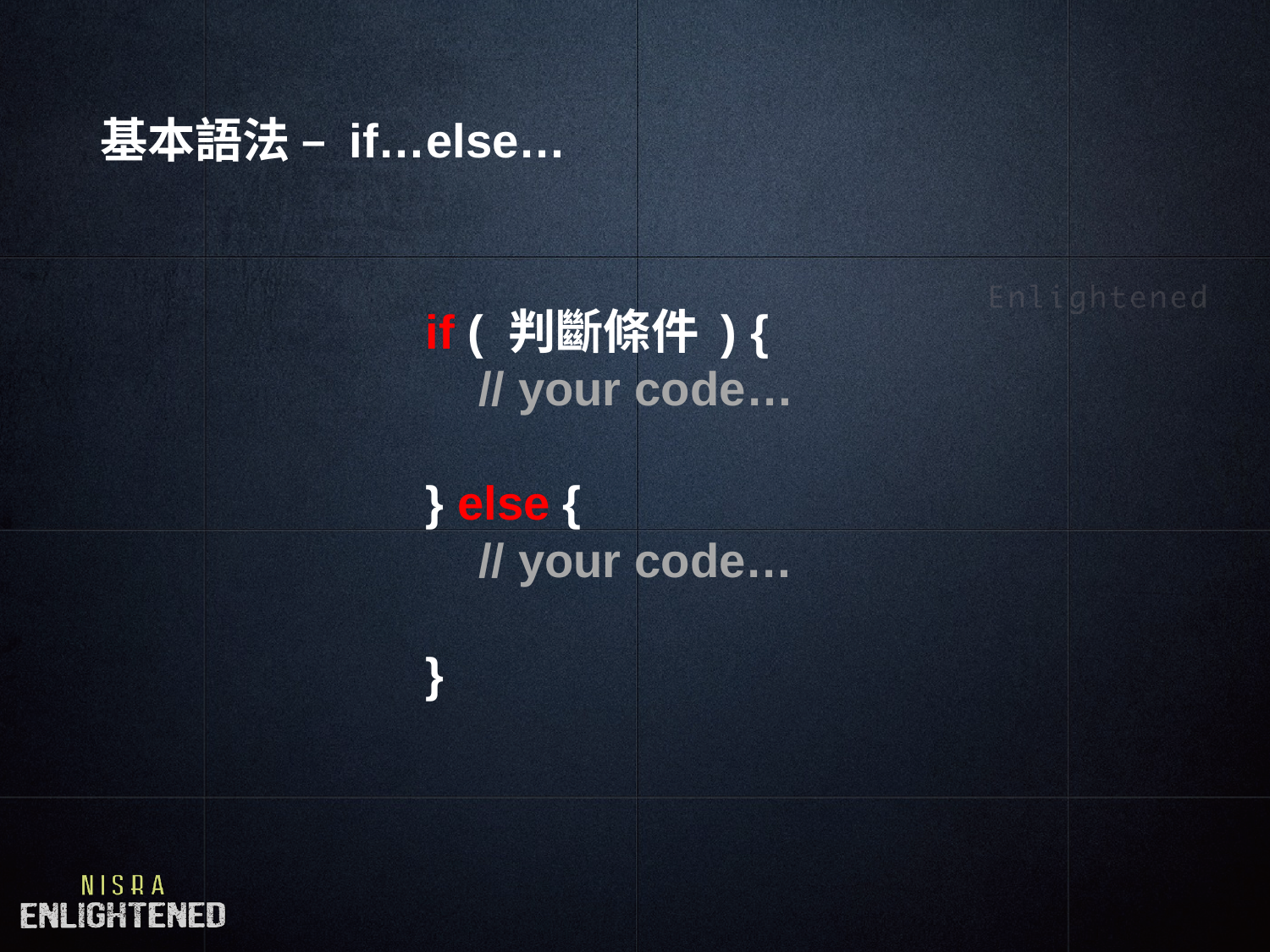

# 基本語法 – if…else…
if ( 判斷條件 ) {
    // your code…

} else {
    // your code…

}